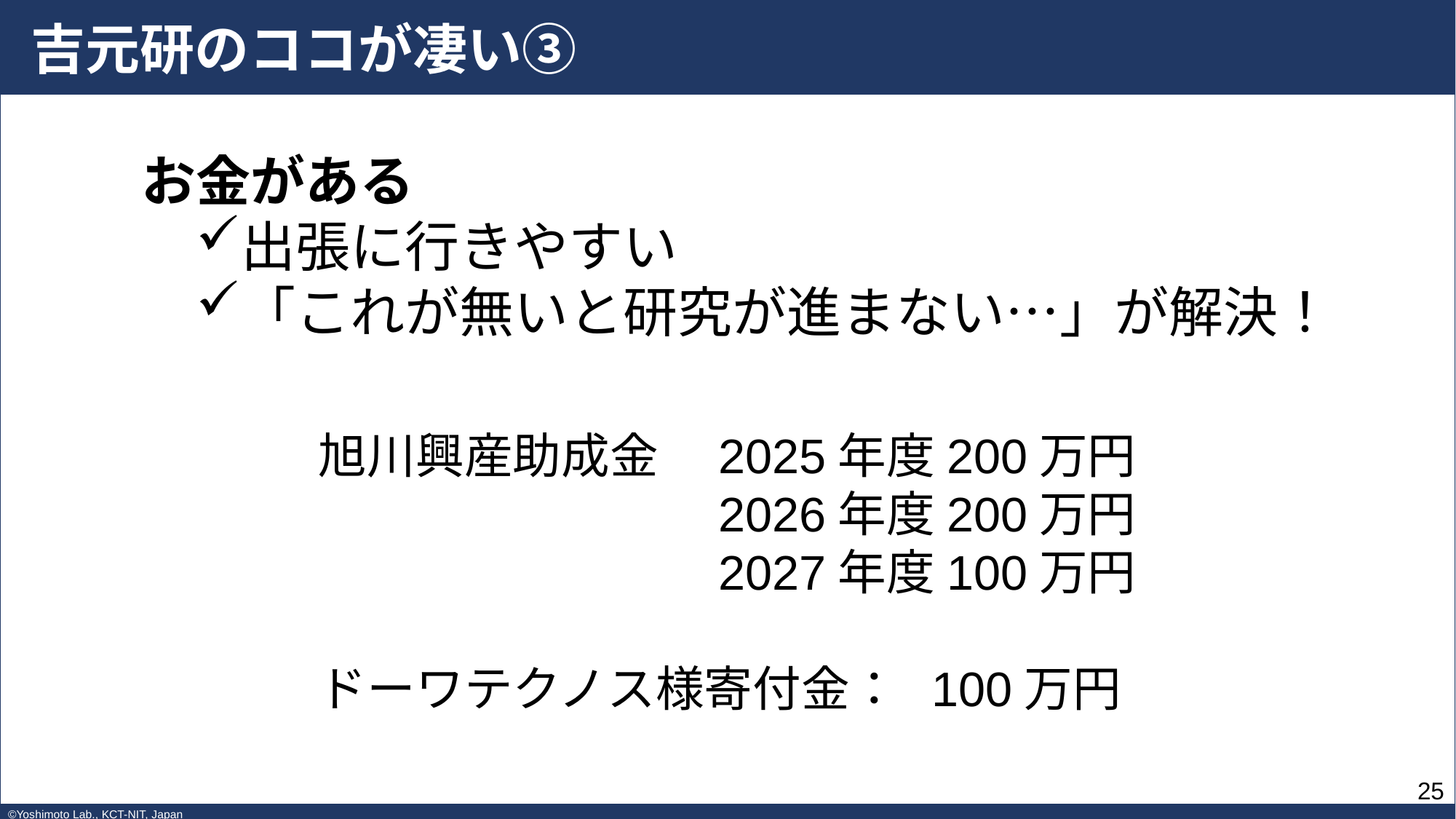

# 吉元研のココが凄い③
お金がある
出張に行きやすい
「これが無いと研究が進まない…」が解決！
旭川興産助成金　2025年度200万円
　　　　　　　　2026年度200万円
　　　　　　　　2027年度100万円

ドーワテクノス様寄付金：  100万円
25